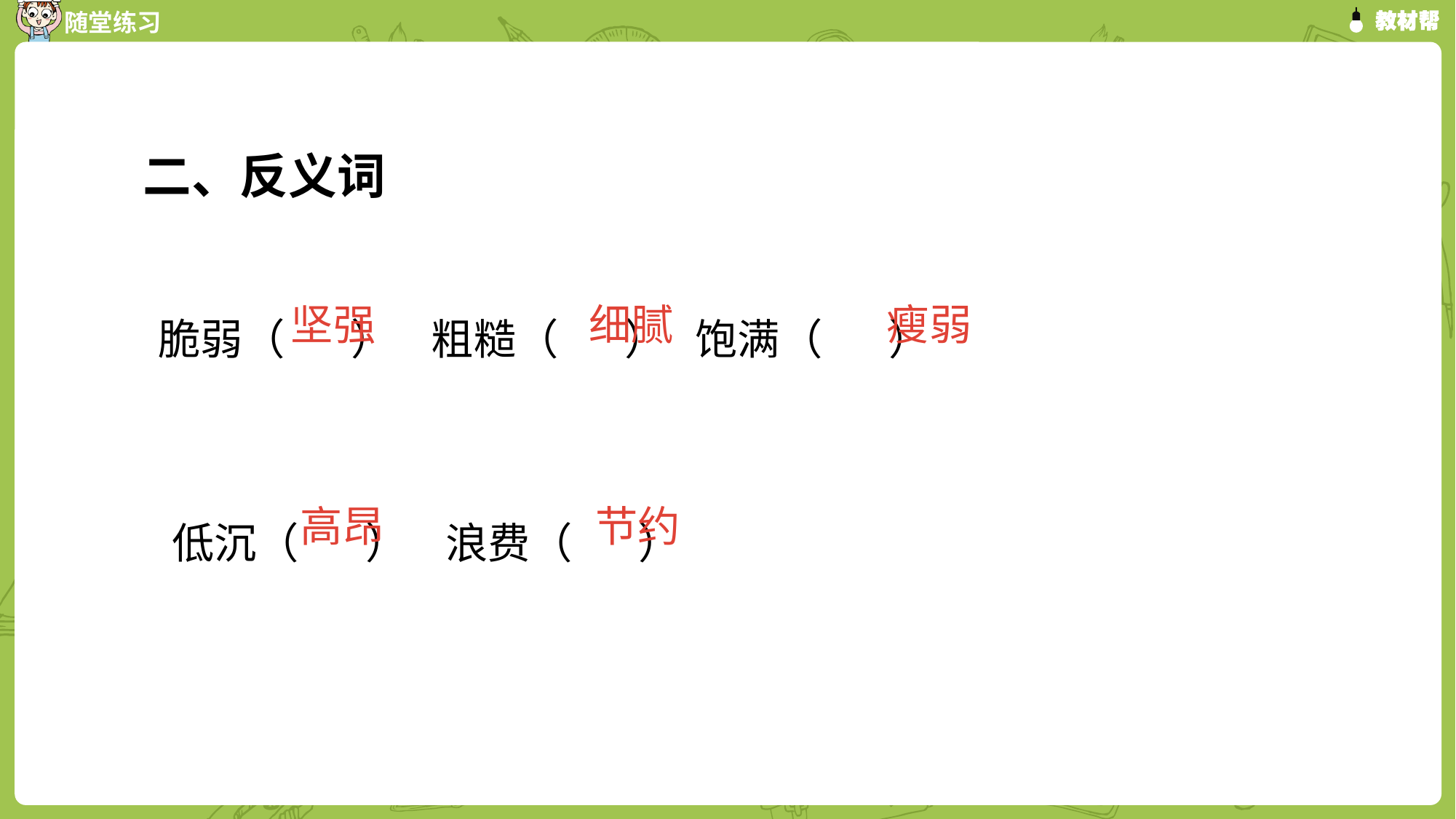

二、反义词

　脆弱（       ）    粗糙（       ）   饱满（       ）

  低沉（       ）    浪费（       ）
瘦弱
细腻
坚强
高昂
节约